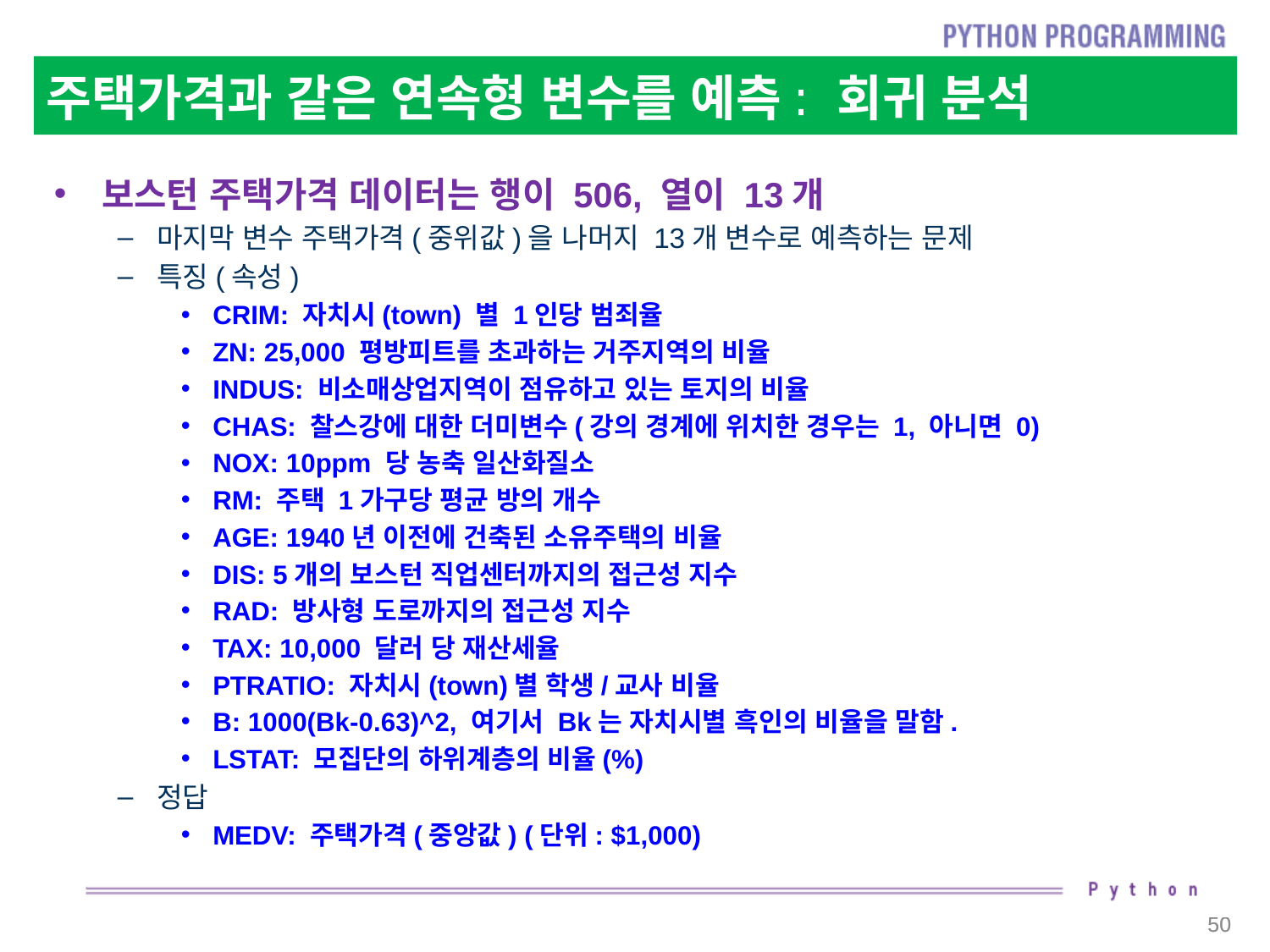

# 주택가격과 같은 연속형 변수를 예측: 회귀 분석
보스턴 주택가격 데이터는 행이 506, 열이 13개
마지막 변수 주택가격(중위값)을 나머지 13개 변수로 예측하는 문제
특징(속성)
CRIM: 자치시(town) 별 1인당 범죄율
ZN: 25,000 평방피트를 초과하는 거주지역의 비율
INDUS: 비소매상업지역이 점유하고 있는 토지의 비율
CHAS: 찰스강에 대한 더미변수(강의 경계에 위치한 경우는 1, 아니면 0)
NOX: 10ppm 당 농축 일산화질소
RM: 주택 1가구당 평균 방의 개수
AGE: 1940년 이전에 건축된 소유주택의 비율
DIS: 5개의 보스턴 직업센터까지의 접근성 지수
RAD: 방사형 도로까지의 접근성 지수
TAX: 10,000 달러 당 재산세율
PTRATIO: 자치시(town)별 학생/교사 비율
B: 1000(Bk-0.63)^2, 여기서 Bk는 자치시별 흑인의 비율을 말함.
LSTAT: 모집단의 하위계층의 비율(%)
정답
MEDV: 주택가격(중앙값) (단위: $1,000)
50